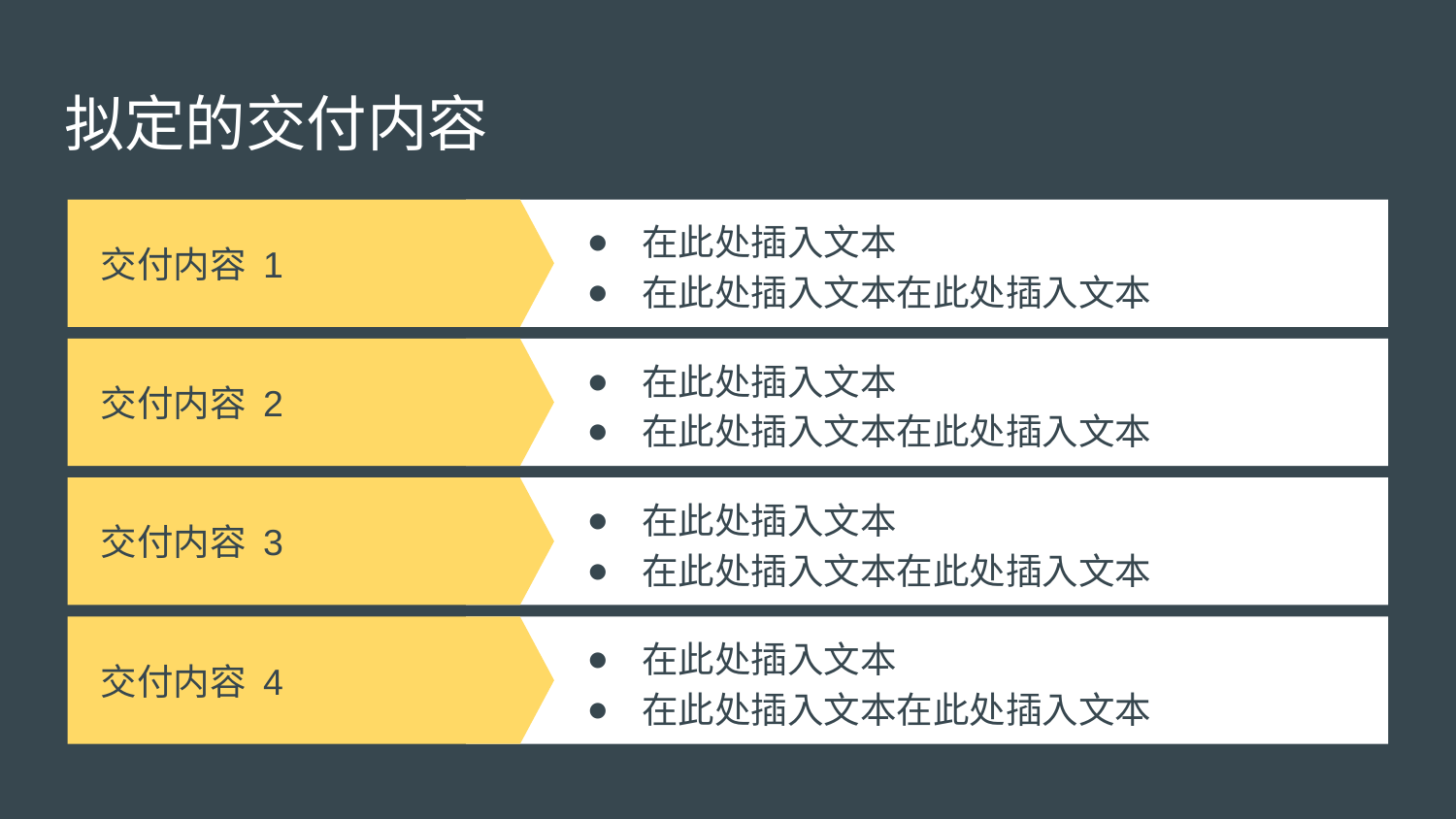

# 拟定的交付内容

在此处插入文本
在此处插入文本在此处插入文本
交付内容 1

交付内容 2
在此处插入文本
在此处插入文本在此处插入文本

交付内容 3
在此处插入文本
在此处插入文本在此处插入文本
交付内容 4

在此处插入文本
在此处插入文本在此处插入文本